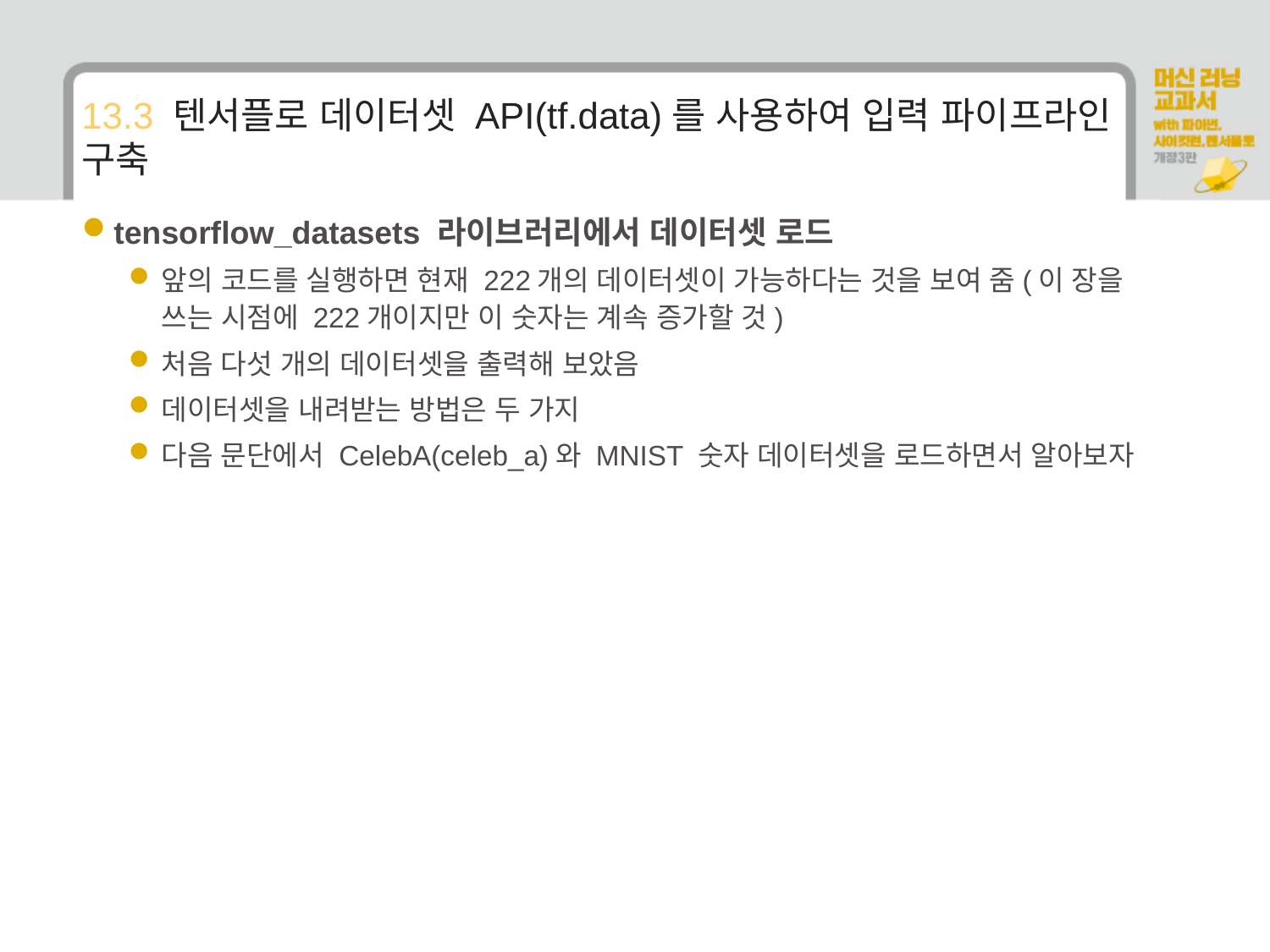

# 13.3 텐서플로 데이터셋 API(tf.data)를 사용하여 입력 파이프라인 구축
tensorflow_datasets 라이브러리에서 데이터셋 로드
앞의 코드를 실행하면 현재 222개의 데이터셋이 가능하다는 것을 보여 줌(이 장을 쓰는 시점에 222개이지만 이 숫자는 계속 증가할 것)
처음 다섯 개의 데이터셋을 출력해 보았음
데이터셋을 내려받는 방법은 두 가지
다음 문단에서 CelebA(celeb_a)와 MNIST 숫자 데이터셋을 로드하면서 알아보자